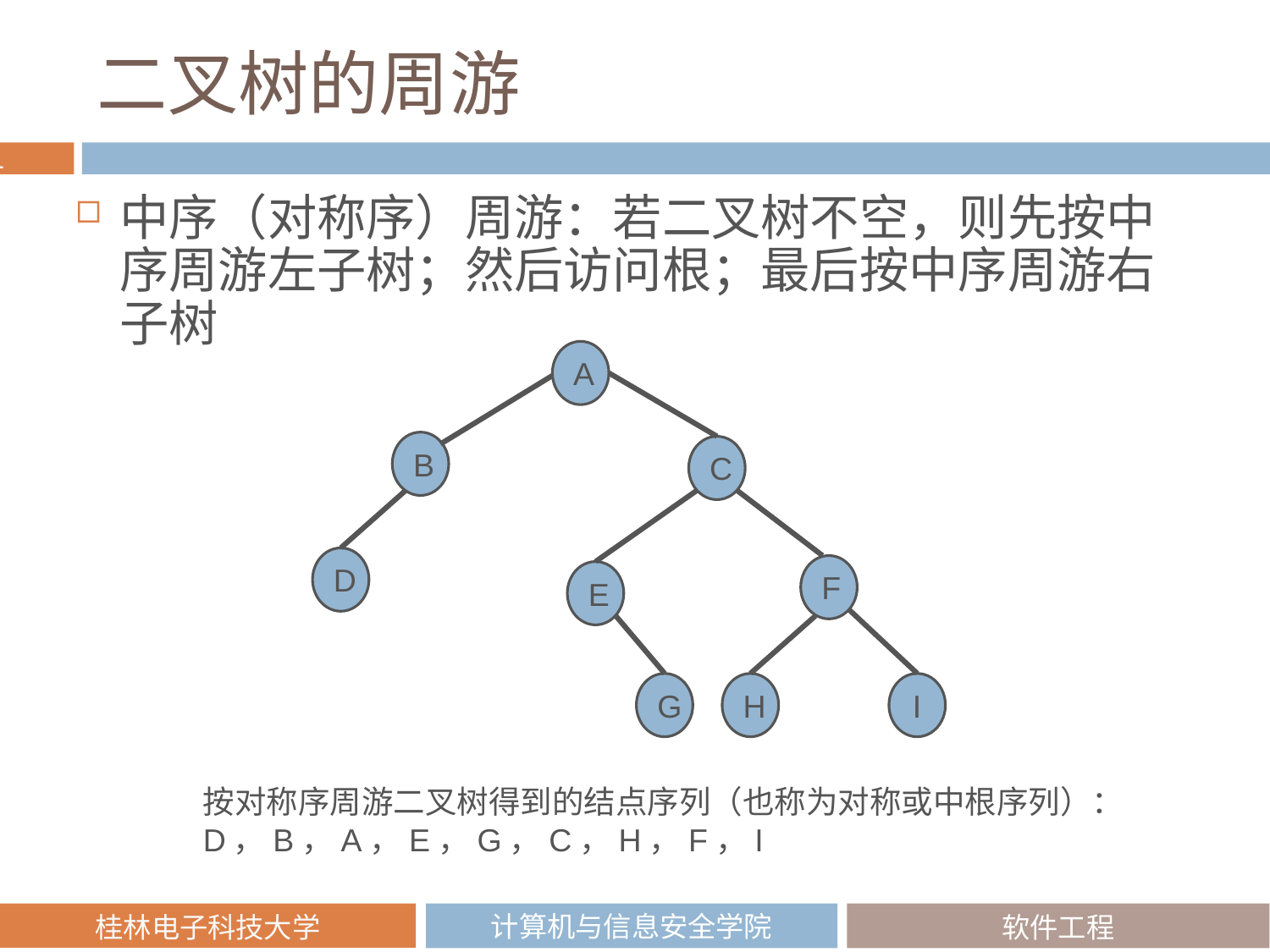

# 二叉树的周游
中序（对称序）周游：若二叉树不空，则先按中序周游左子树；然后访问根；最后按中序周游右子树
A
B
C
D
F
E
G
H
I
按对称序周游二叉树得到的结点序列（也称为对称或中根序列）：D，B，A，E，G，C，H，F，I